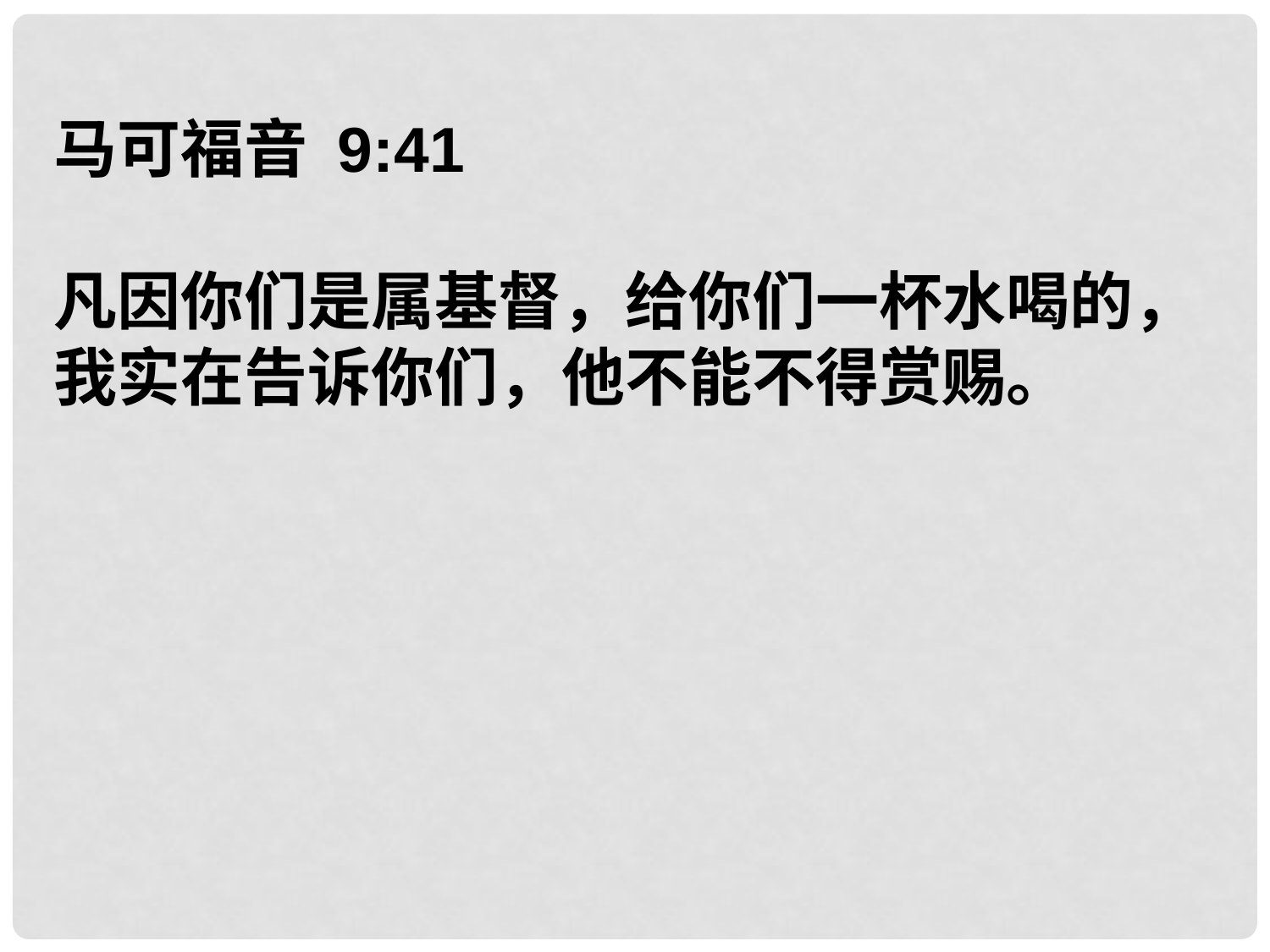

马可福音 9:41

凡因你们是属基督，给你们一杯水喝的，我实在告诉你们，他不能不得赏赐。